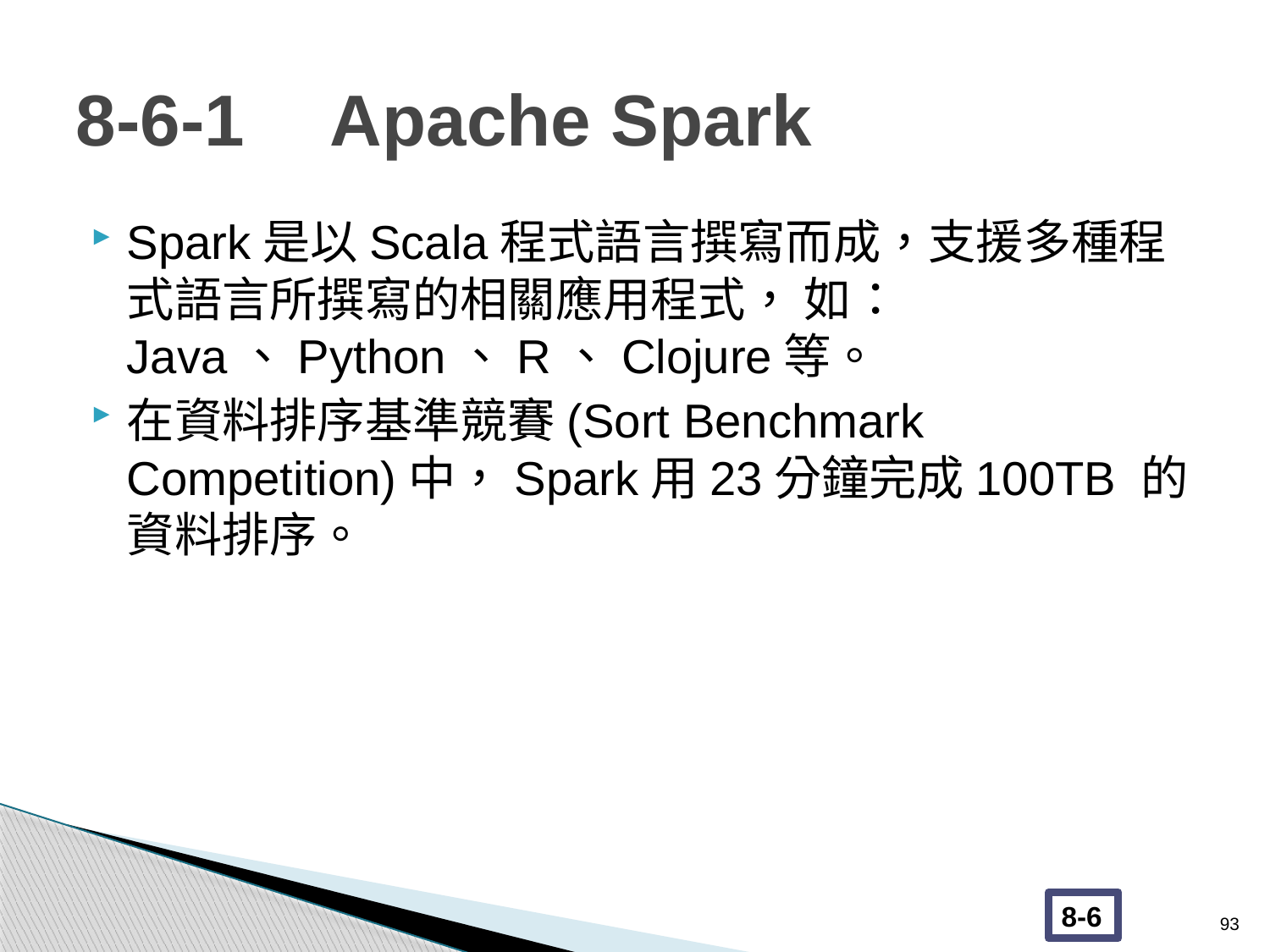

# 8-6-1	Apache Spark
Spark是以Scala程式語言撰寫而成，支援多種程式語言所撰寫的相關應用程式， 如：Java、Python、R、Clojure等。
在資料排序基準競賽(Sort Benchmark Competition)中，Spark用23分鐘完成100TB 的資料排序。
93